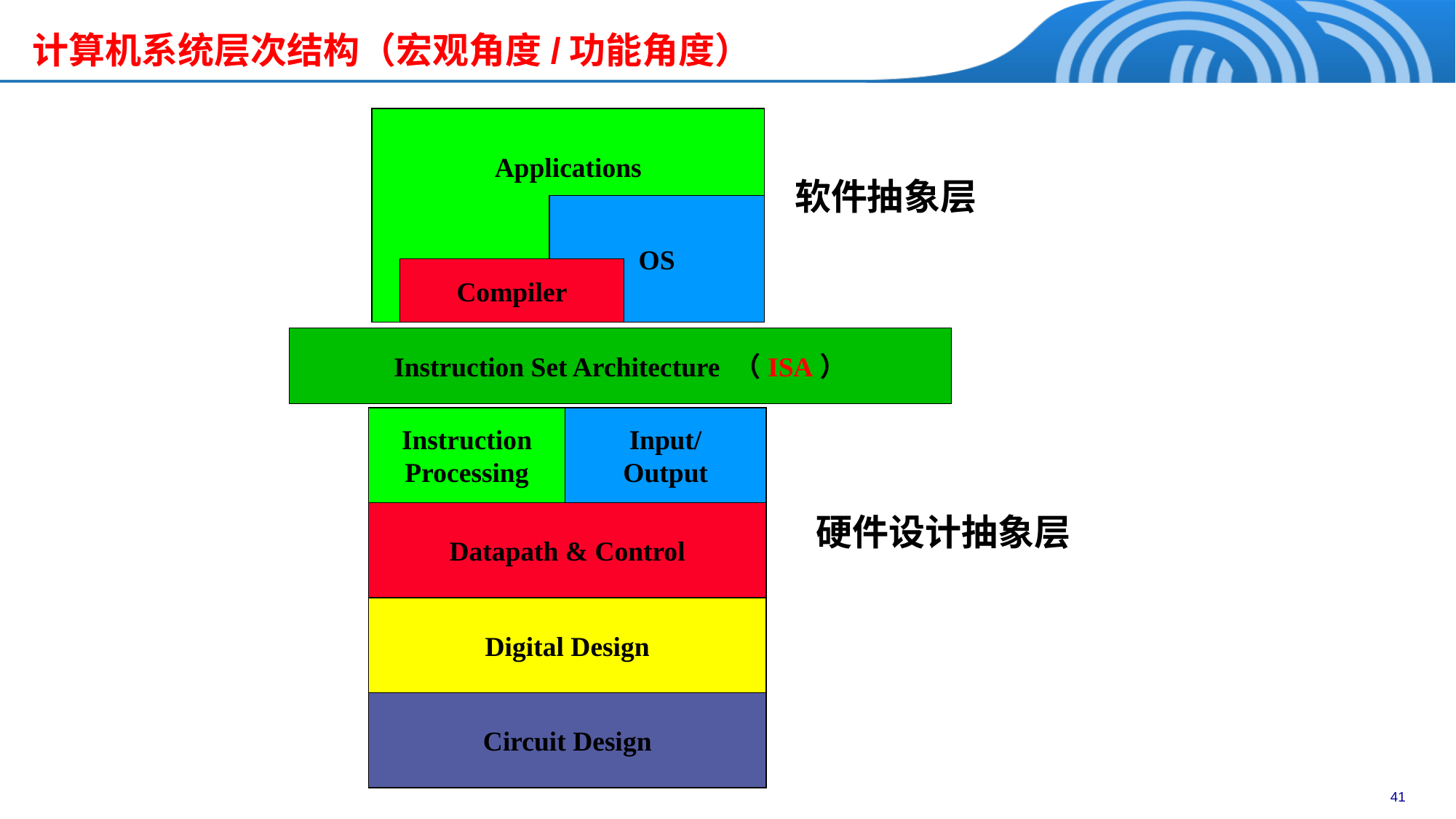

计算机系统层次结构（宏观角度/功能角度）
Applications

软件抽象层
OS
Compiler
Instruction Set Architecture （ISA）
Instruction
Processing
Input/
Output
Datapath & Control
Digital Design
Circuit Design
硬件设计抽象层